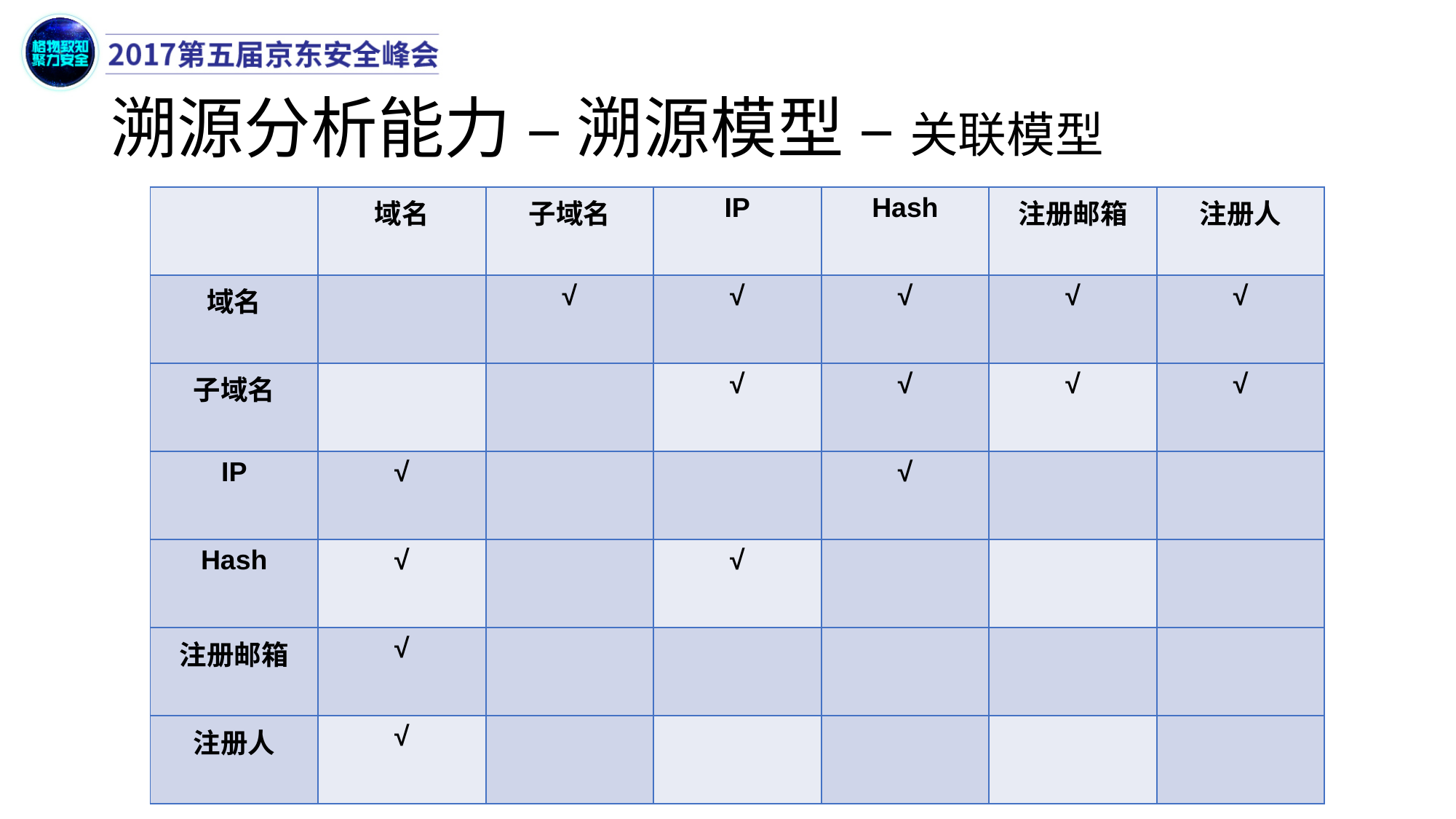

# 溯源分析能力 – 溯源模型 – 关联模型
|  | 域名 | 子域名 | IP | Hash | 注册邮箱 | 注册人 |
| --- | --- | --- | --- | --- | --- | --- |
| 域名 |  | √ | √ | √ | √ | √ |
| 子域名 |  |  | √ | √ | √ | √ |
| IP | √ |  |  | √ |  |  |
| Hash | √ |  | √ |  |  |  |
| 注册邮箱 | √ |  |  |  |  |  |
| 注册人 | √ |  |  |  |  |  |